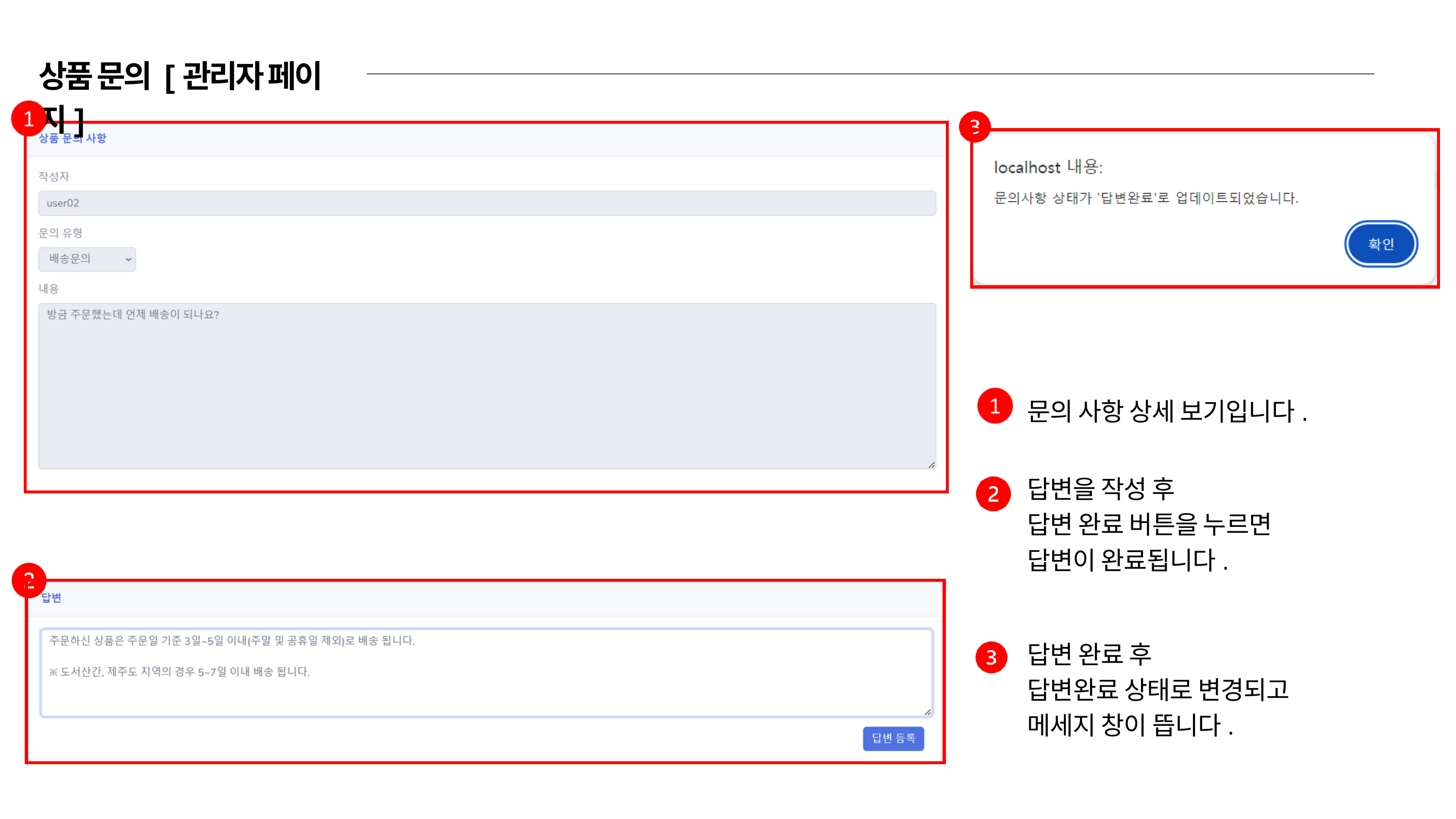

상품 문의 [관리자 페이지]

문의 사항 상세 보기입니다.
답변을 작성 후
답변 완료 버튼을 누르면
답변이 완료됩니다.

답변 완료 후
답변완료 상태로 변경되고
메세지 창이 뜹니다.